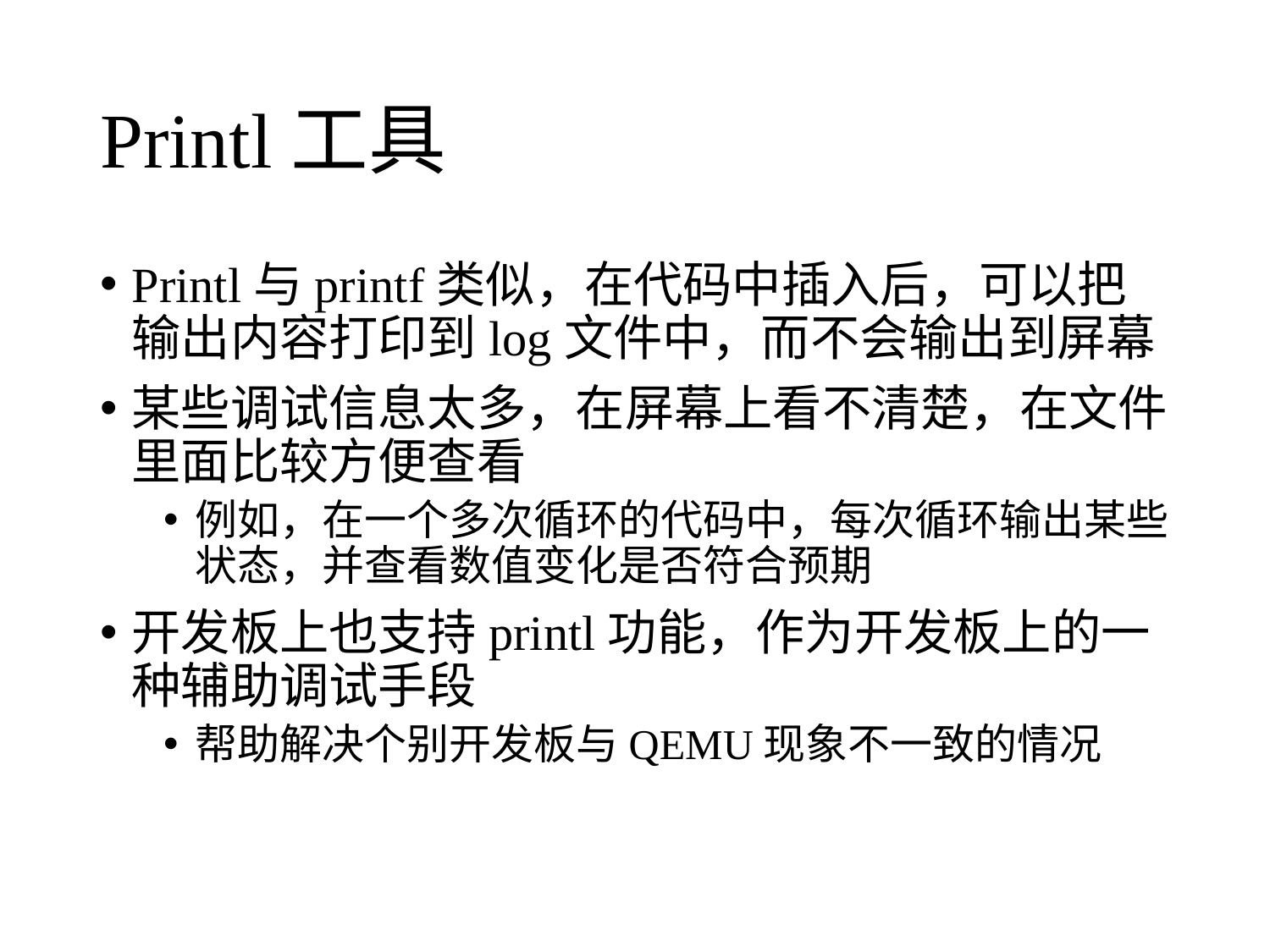

# Printl工具
Printl与printf类似，在代码中插入后，可以把输出内容打印到log文件中，而不会输出到屏幕
某些调试信息太多，在屏幕上看不清楚，在文件里面比较方便查看
例如，在一个多次循环的代码中，每次循环输出某些状态，并查看数值变化是否符合预期
开发板上也支持printl功能，作为开发板上的一种辅助调试手段
帮助解决个别开发板与QEMU现象不一致的情况